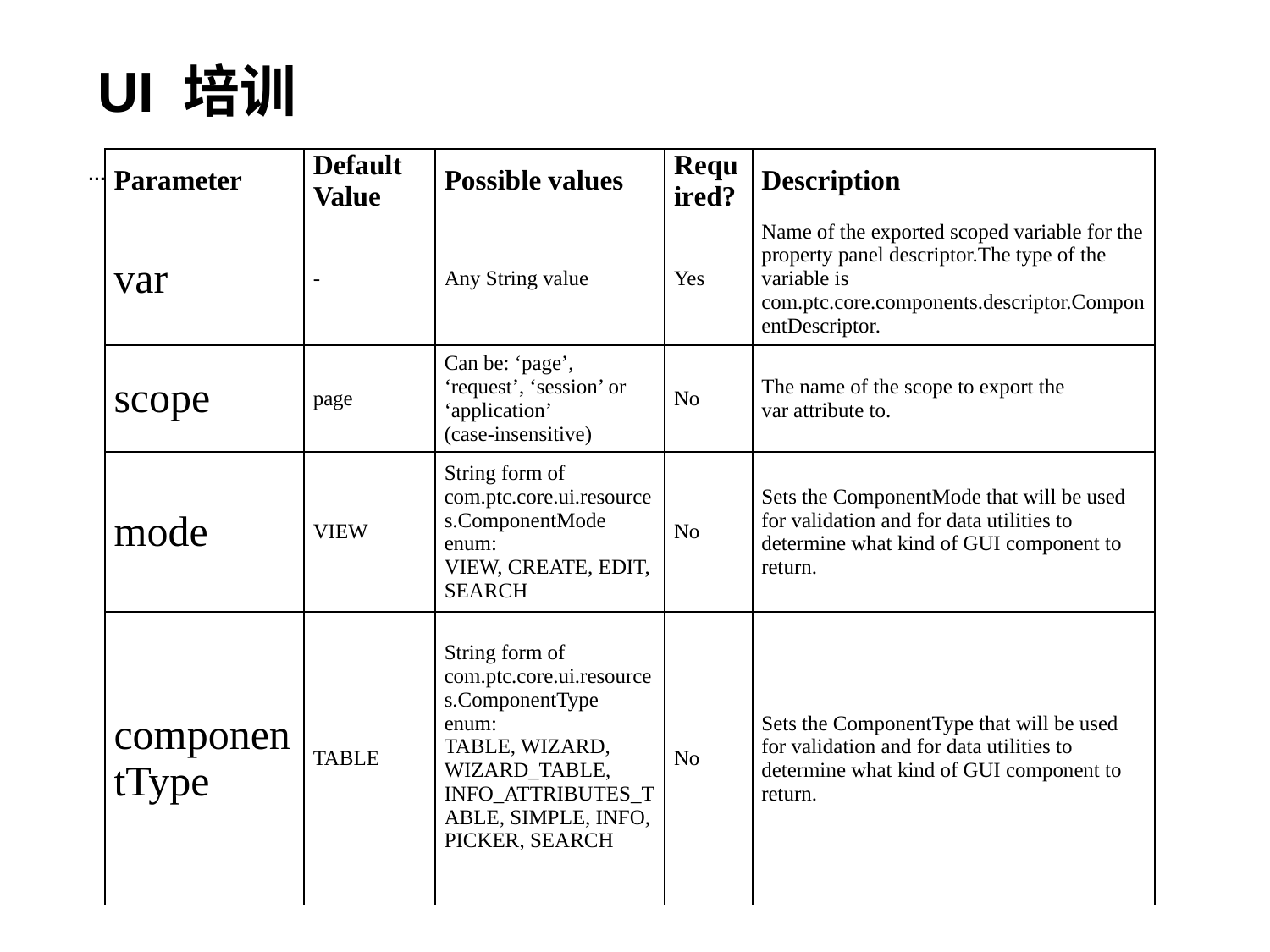

# UI 培训
| Parameter | Default Value | Possible values | Required? | Description |
| --- | --- | --- | --- | --- |
| var | - | Any String value | Yes | Name of the exported scoped variable for the property panel descriptor.The type of the variable is com.ptc.core.components.descriptor.ComponentDescriptor. |
| scope | page | Can be: ‘page’, ‘request’, ‘session’ or ‘application’ (case-insensitive) | No | The name of the scope to export the var attribute to. |
| mode | VIEW | String form of com.ptc.core.ui.resources.ComponentMode enum: VIEW, CREATE, EDIT, SEARCH | No | Sets the ComponentMode that will be used for validation and for data utilities to determine what kind of GUI component to return. |
| componentType | TABLE | String form of com.ptc.core.ui.resources.ComponentType enum: TABLE, WIZARD, WIZARD\_TABLE, INFO\_ATTRIBUTES\_TABLE, SIMPLE, INFO, PICKER, SEARCH | No | Sets the ComponentType that will be used for validation and for data utilities to determine what kind of GUI component to return. |
…